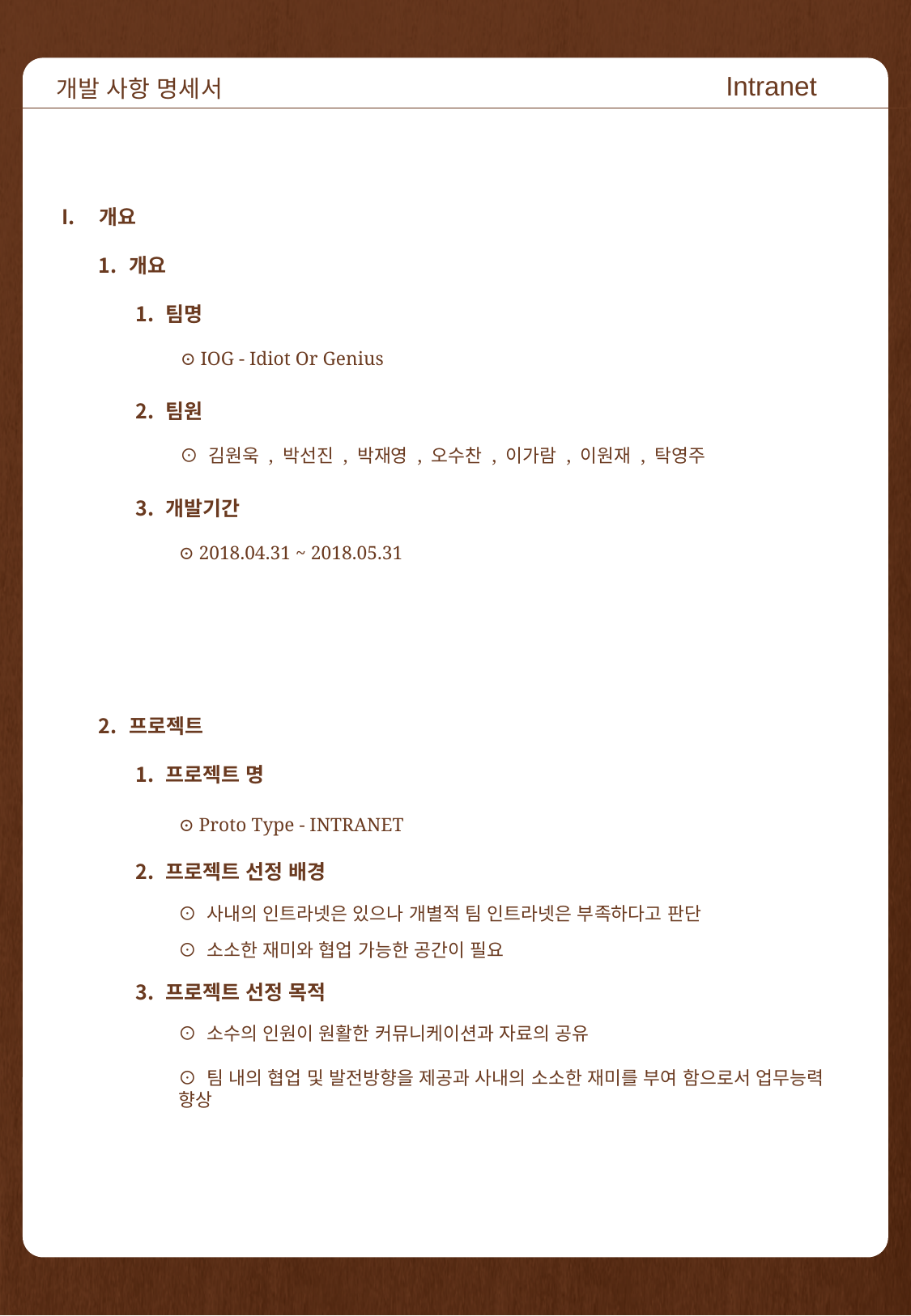

개발 사항 명세서
Intranet
개요

개요

팀명

팀원

개발기간

프로젝트

프로젝트 명

프로젝트 선정 배경

프로젝트 선정 목적

⊙ IOG - Idiot Or Genius
⊙ 김원욱 , 박선진 , 박재영 , 오수찬 , 이가람 , 이원재 , 탁영주
⊙ 2018.04.31 ~ 2018.05.31
⊙ Proto Type - INTRANET
⊙ 사내의 인트라넷은 있으나 개별적 팀 인트라넷은 부족하다고 판단

⊙ 소소한 재미와 협업 가능한 공간이 필요

⊙ 소수의 인원이 원활한 커뮤니케이션과 자료의 공유

⊙ 팀 내의 협업 및 발전방향을 제공과 사내의 소소한 재미를 부여 함으로서 업무능력 향상